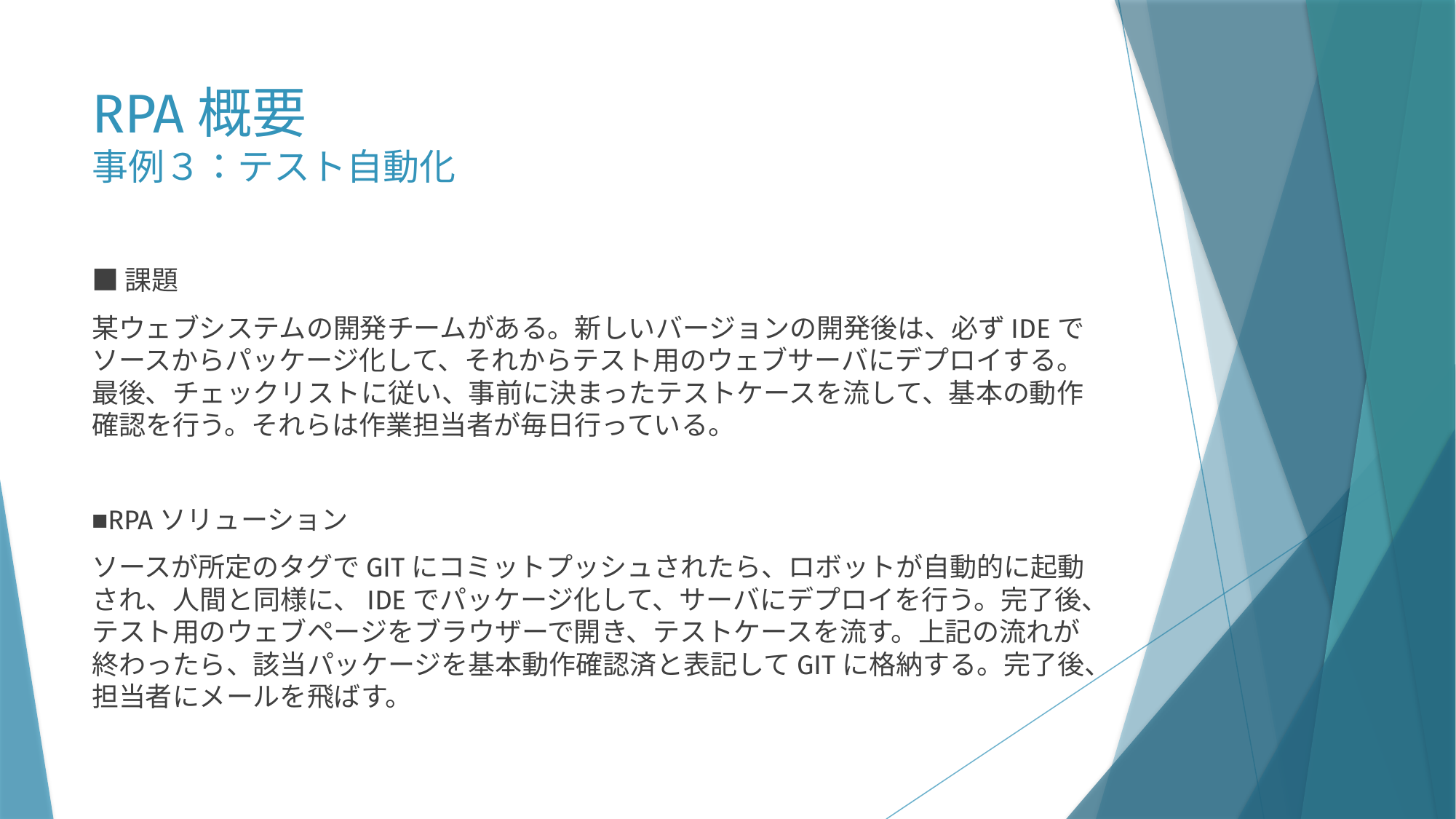

# RPA概要 事例３：テスト自動化
■課題
某ウェブシステムの開発チームがある。新しいバージョンの開発後は、必ずIDEでソースからパッケージ化して、それからテスト用のウェブサーバにデプロイする。最後、チェックリストに従い、事前に決まったテストケースを流して、基本の動作確認を行う。それらは作業担当者が毎日行っている。

■RPAソリューション
ソースが所定のタグでGITにコミットプッシュされたら、ロボットが自動的に起動され、人間と同様に、IDEでパッケージ化して、サーバにデプロイを行う。完了後、テスト用のウェブページをブラウザーで開き、テストケースを流す。上記の流れが終わったら、該当パッケージを基本動作確認済と表記してGITに格納する。完了後、担当者にメールを飛ばす。